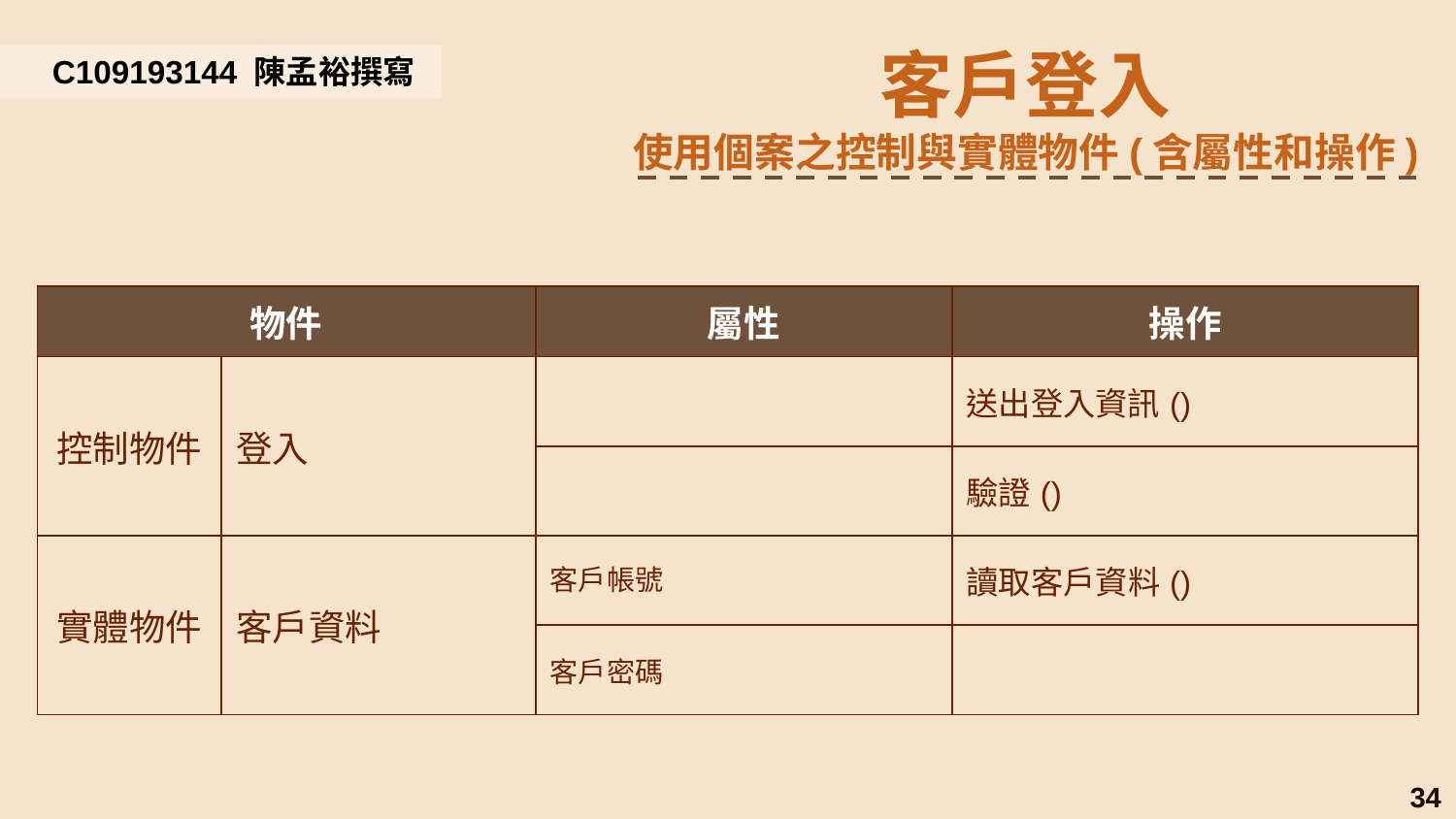

客戶登入
使用個案之控制與實體物件(含屬性和操作)

C109193144 陳孟裕撰寫
| 物件 |  | 屬性 | 操作 |
| --- | --- | --- | --- |
| 控制物件 | 登入 |  | 送出登入資訊() |
|  |  |  | 驗證() |
| 實體物件 | 客戶資料 | 客戶帳號 | 讀取客戶資料() |
|  |  | 客戶密碼 |  |
34